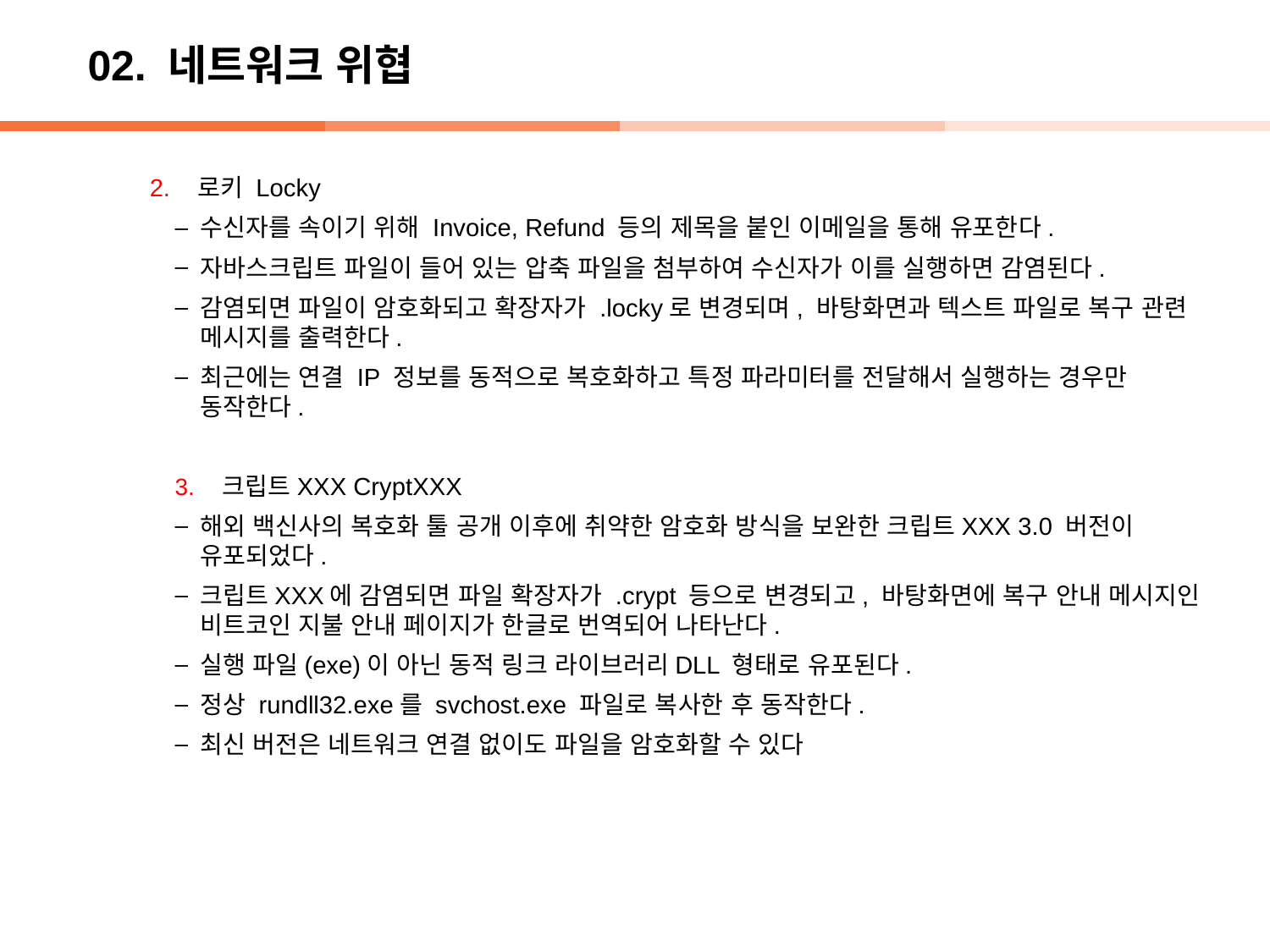

# 02. 네트워크 위협
로키 Locky
수신자를 속이기 위해 Invoice, Refund 등의 제목을 붙인 이메일을 통해 유포한다.
자바스크립트 파일이 들어 있는 압축 파일을 첨부하여 수신자가 이를 실행하면 감염된다.
감염되면 파일이 암호화되고 확장자가 .locky로 변경되며, 바탕화면과 텍스트 파일로 복구 관련 메시지를 출력한다.
최근에는 연결 IP 정보를 동적으로 복호화하고 특정 파라미터를 전달해서 실행하는 경우만 동작한다.

크립트XXX CryptXXX
해외 백신사의 복호화 툴 공개 이후에 취약한 암호화 방식을 보완한 크립트XXX 3.0 버전이 유포되었다.
크립트XXX에 감염되면 파일 확장자가 .crypt 등으로 변경되고, 바탕화면에 복구 안내 메시지인 비트코인 지불 안내 페이지가 한글로 번역되어 나타난다.
실행 파일(exe)이 아닌 동적 링크 라이브러리DLL 형태로 유포된다.
정상 rundll32.exe를 svchost.exe 파일로 복사한 후 동작한다.
최신 버전은 네트워크 연결 없이도 파일을 암호화할 수 있다